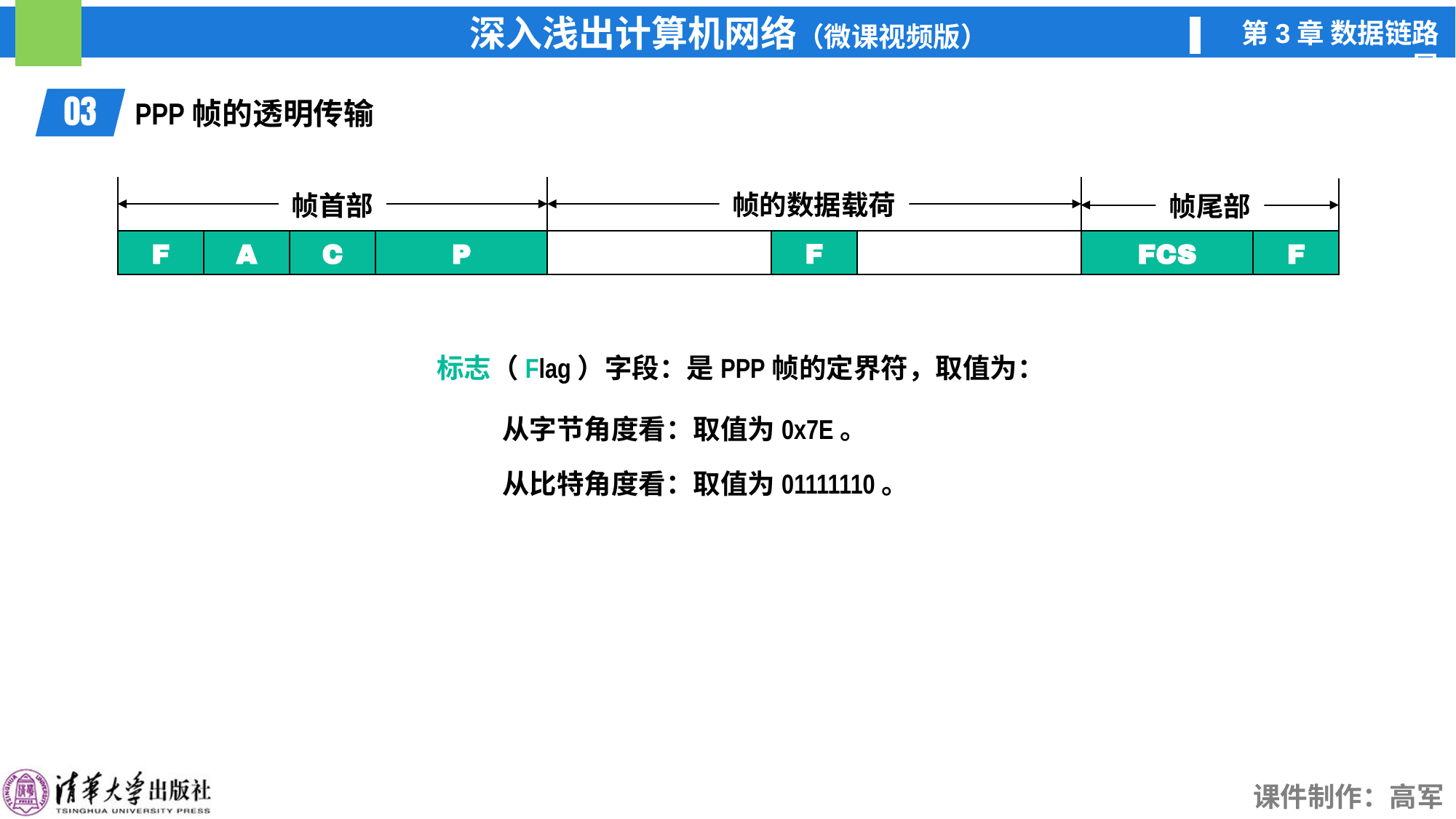

03
PPP帧的透明传输
帧首部
帧的数据载荷
帧尾部
F
F
A
C
P

FCS
F
标志（Flag）字段：是PPP帧的定界符，取值为：
从字节角度看：取值为0x7E。
从比特角度看：取值为01111110。